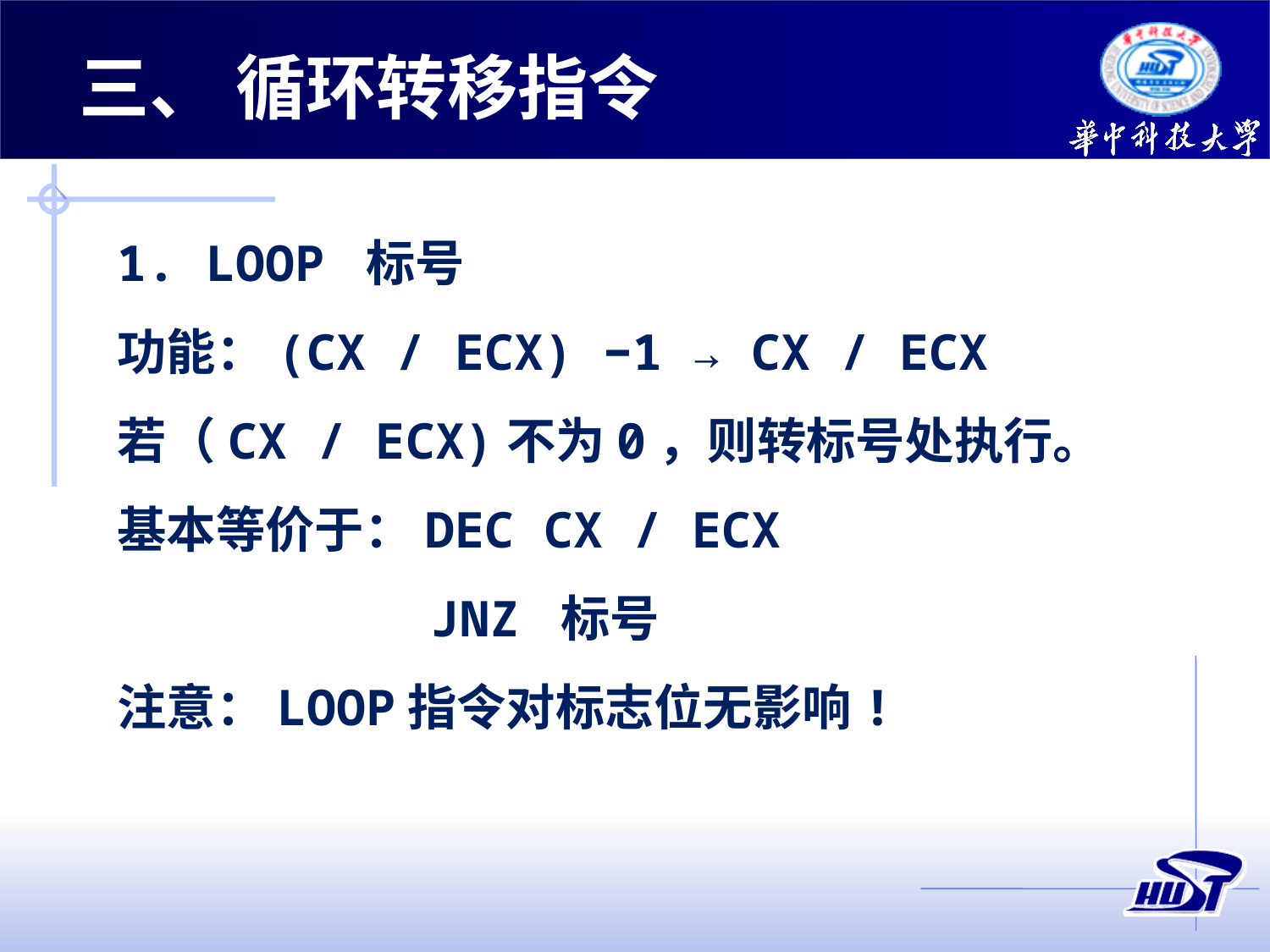

三、 循环转移指令
1. LOOP 标号
功能：(CX / ECX) −1 → CX / ECX
若（CX / ECX)不为0，则转标号处执行。
基本等价于：DEC CX / ECX
		  JNZ 标号
注意：LOOP指令对标志位无影响!